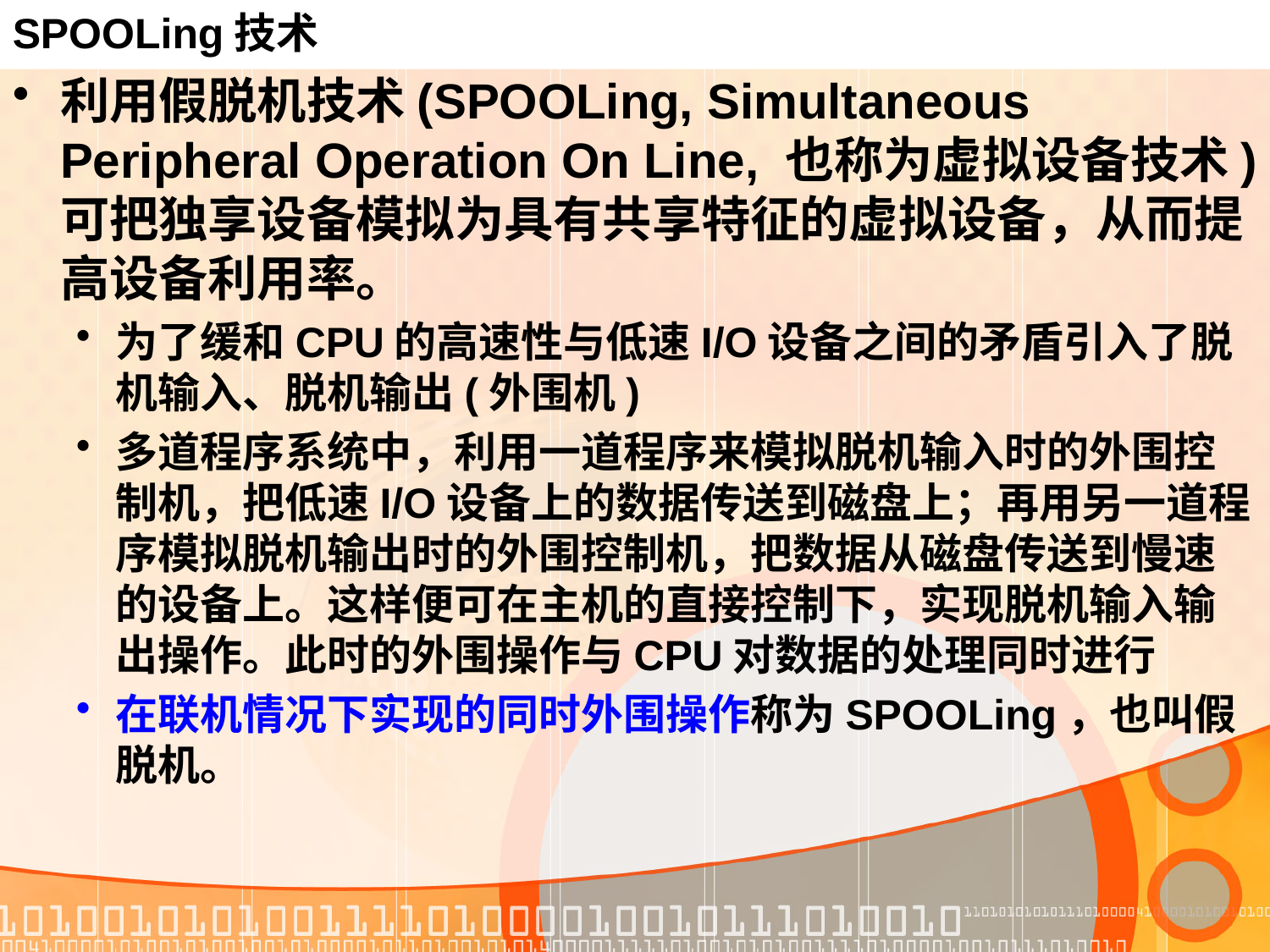

# SPOOLing技术
利用假脱机技术(SPOOLing, Simultaneous Peripheral Operation On Line, 也称为虚拟设备技术)可把独享设备模拟为具有共享特征的虚拟设备，从而提高设备利用率。
为了缓和CPU的高速性与低速I/O设备之间的矛盾引入了脱机输入、脱机输出(外围机)
多道程序系统中，利用一道程序来模拟脱机输入时的外围控制机，把低速I/O设备上的数据传送到磁盘上；再用另一道程序模拟脱机输出时的外围控制机，把数据从磁盘传送到慢速的设备上。这样便可在主机的直接控制下，实现脱机输入输出操作。此时的外围操作与CPU对数据的处理同时进行
在联机情况下实现的同时外围操作称为SPOOLing，也叫假脱机。